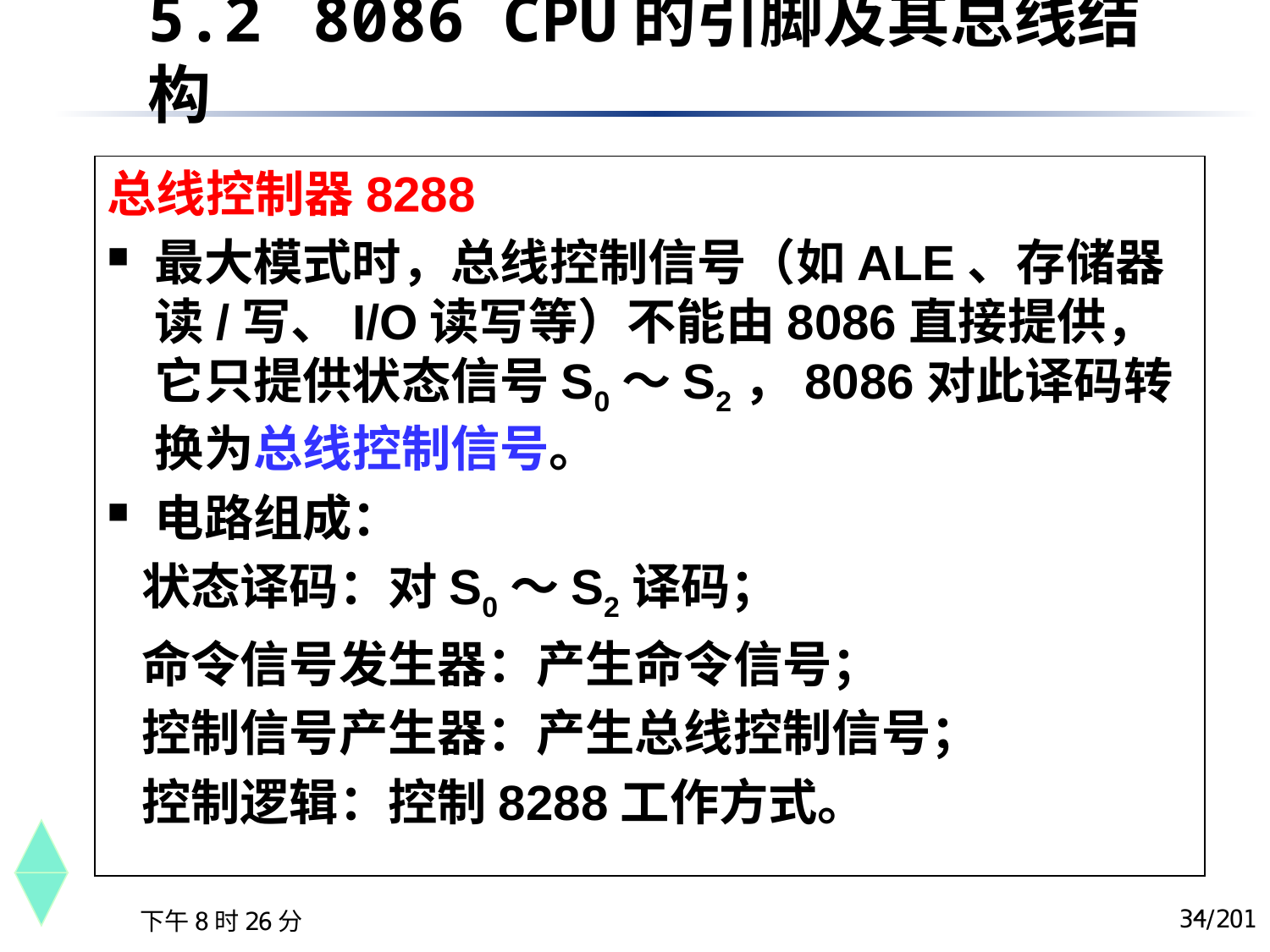

5.2	 8086 CPU的引脚及其总线结构
总线控制器8288
最大模式时，总线控制信号（如ALE、存储器读/写、I/O读写等）不能由8086直接提供，它只提供状态信号S0～S2，8086对此译码转换为总线控制信号。
电路组成：
  状态译码：对S0～S2译码；
  命令信号发生器：产生命令信号；
  控制信号产生器：产生总线控制信号；
  控制逻辑：控制8288工作方式。
34/201
下午8时26分